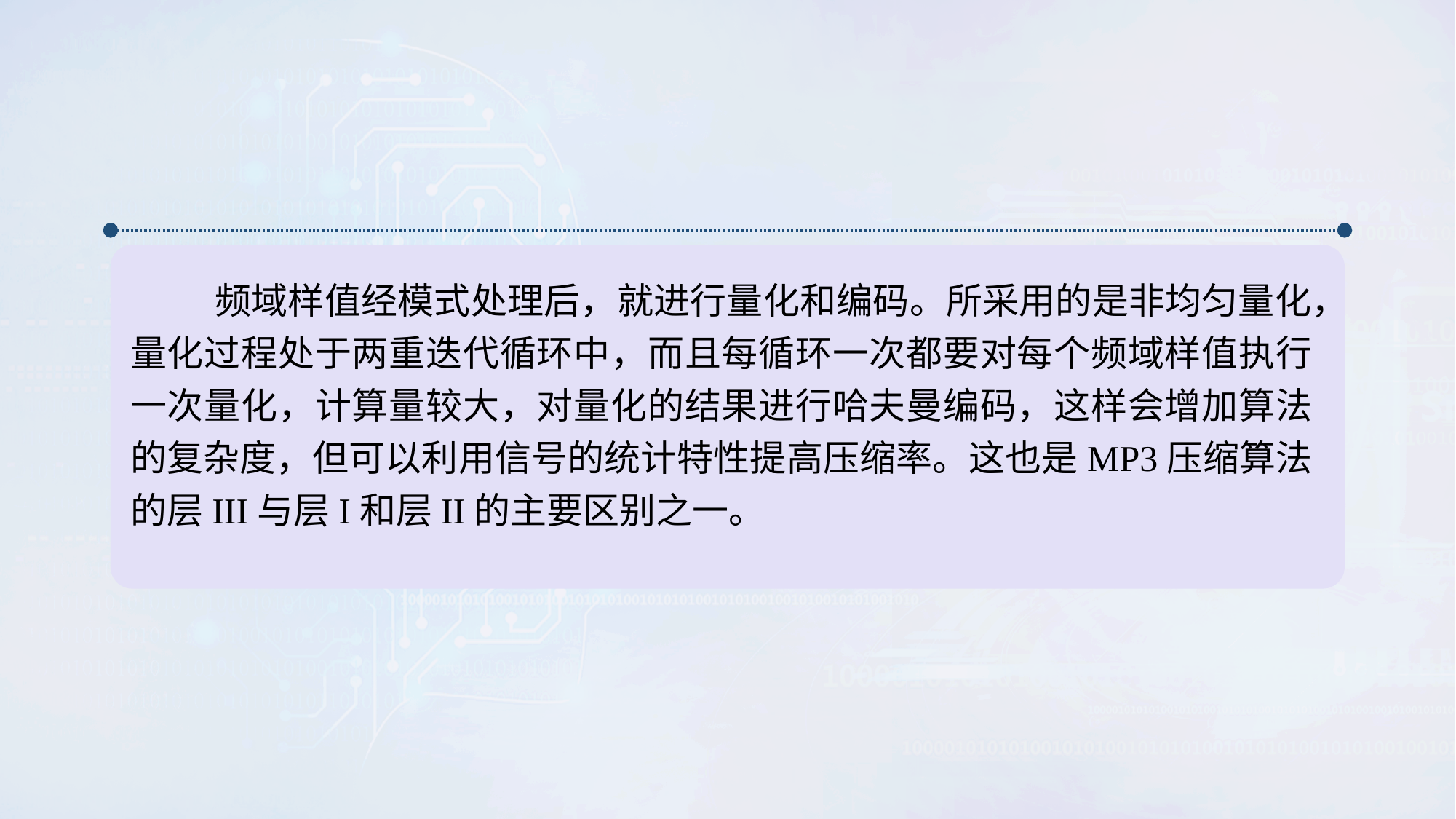

频域样值经模式处理后，就进行量化和编码。所采用的是非均匀量化，量化过程处于两重迭代循环中，而且每循环一次都要对每个频域样值执行一次量化，计算量较大，对量化的结果进行哈夫曼编码，这样会增加算法的复杂度，但可以利用信号的统计特性提高压缩率。这也是MP3压缩算法的层III与层I和层II的主要区别之一。